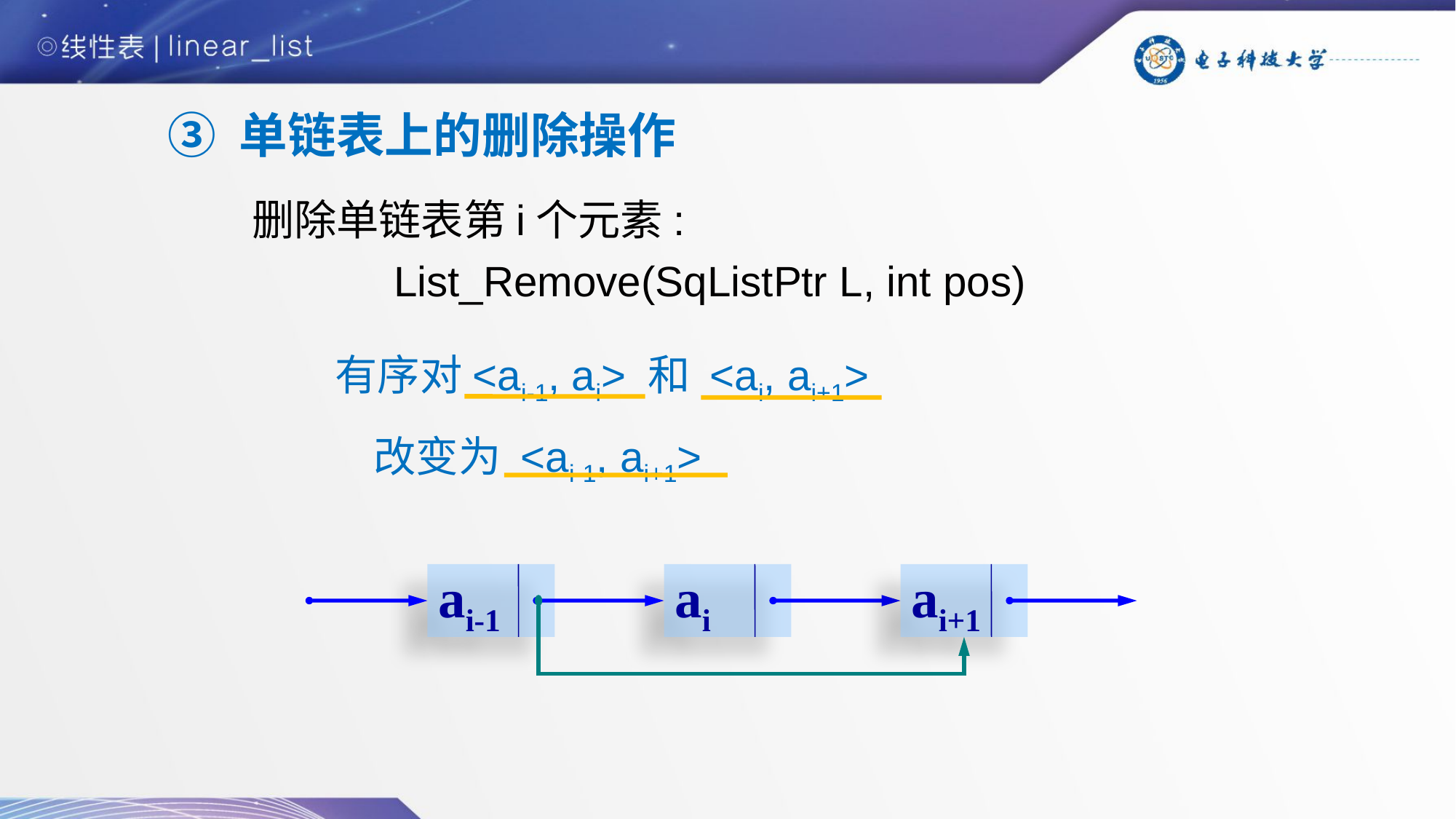

③ 单链表上的删除操作
删除单链表第i个元素:
            List_Remove(SqListPtr L, int pos)
有序对<ai-1, ai> 和 <ai, ai+1>
   改变为 <ai-1, ai+1>

ai-1

ai

ai+1